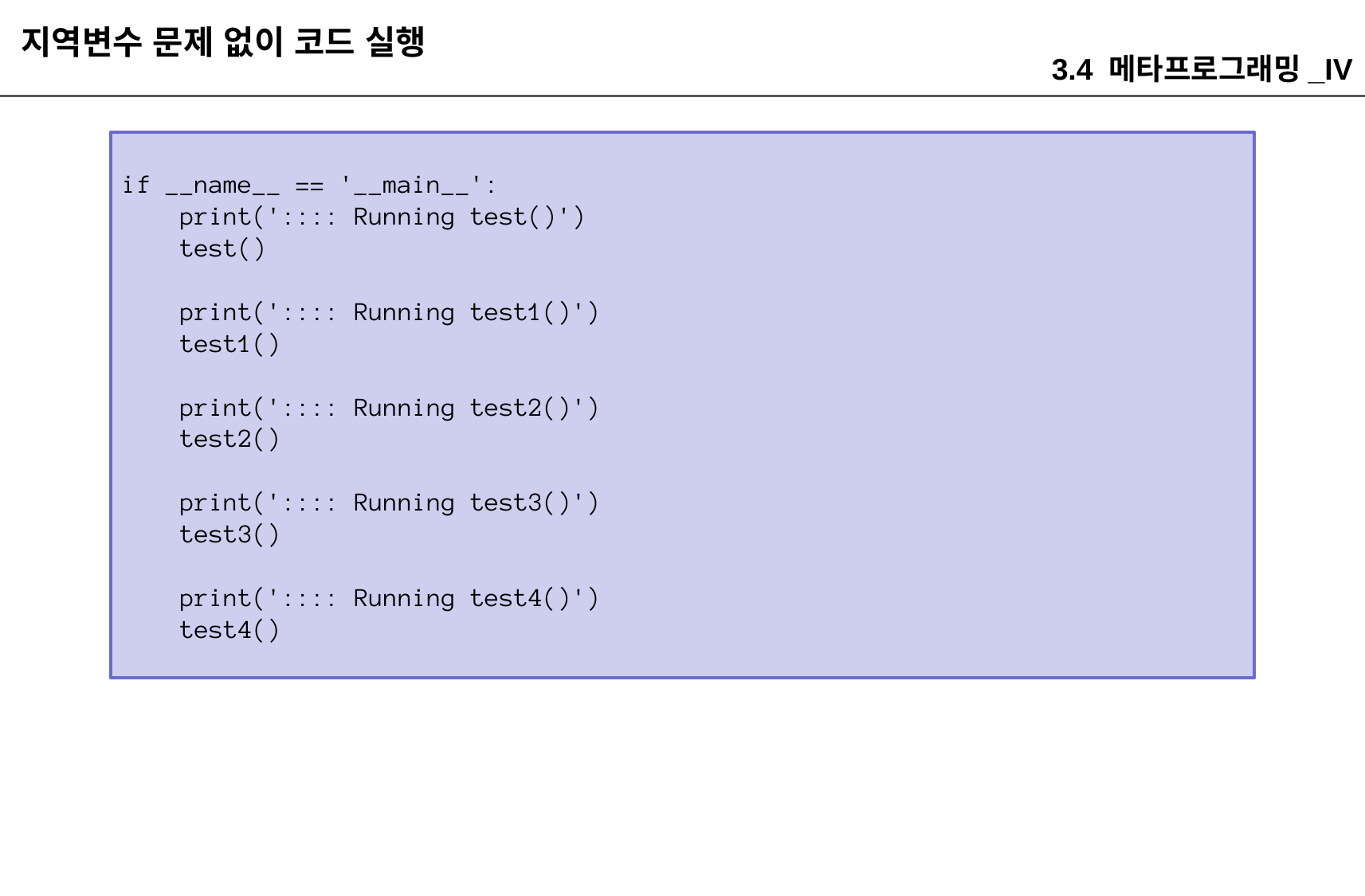

지역변수 문제 없이 코드 실행
3.4 메타프로그래밍_IV
if __name__ == '__main__':
    print(':::: Running test()')
    test()

    print(':::: Running test1()')
    test1()

    print(':::: Running test2()')
    test2()

    print(':::: Running test3()')
    test3()

    print(':::: Running test4()')
    test4()